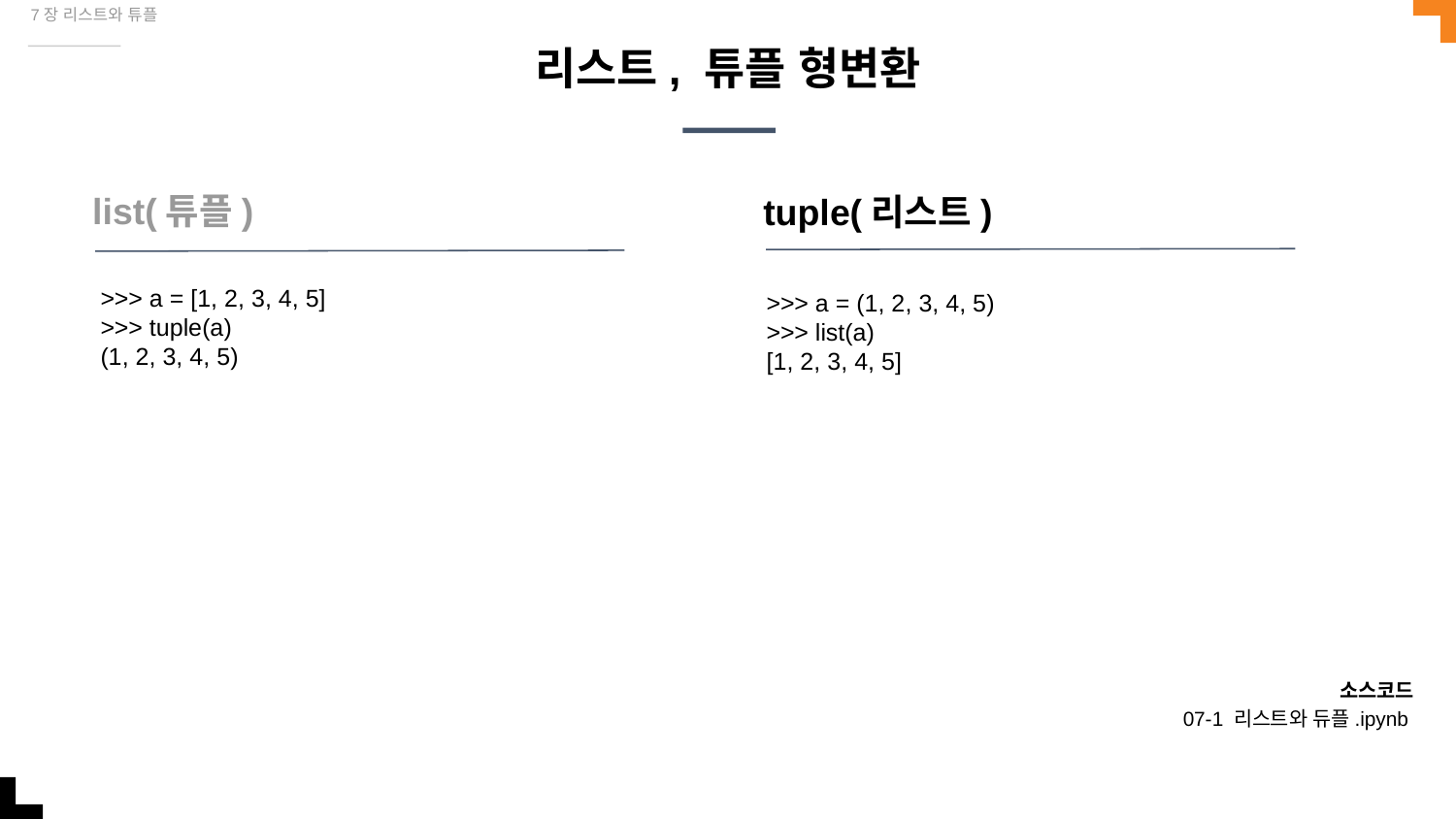

7장 리스트와 튜플
# 리스트, 튜플 형변환
tuple(리스트)
list(튜플)
>>> a = (1, 2, 3, 4, 5)
>>> list(a)
[1, 2, 3, 4, 5]
>>> a = [1, 2, 3, 4, 5]
>>> tuple(a)
(1, 2, 3, 4, 5)

소스코드
07-1 리스트와 듀플.ipynb